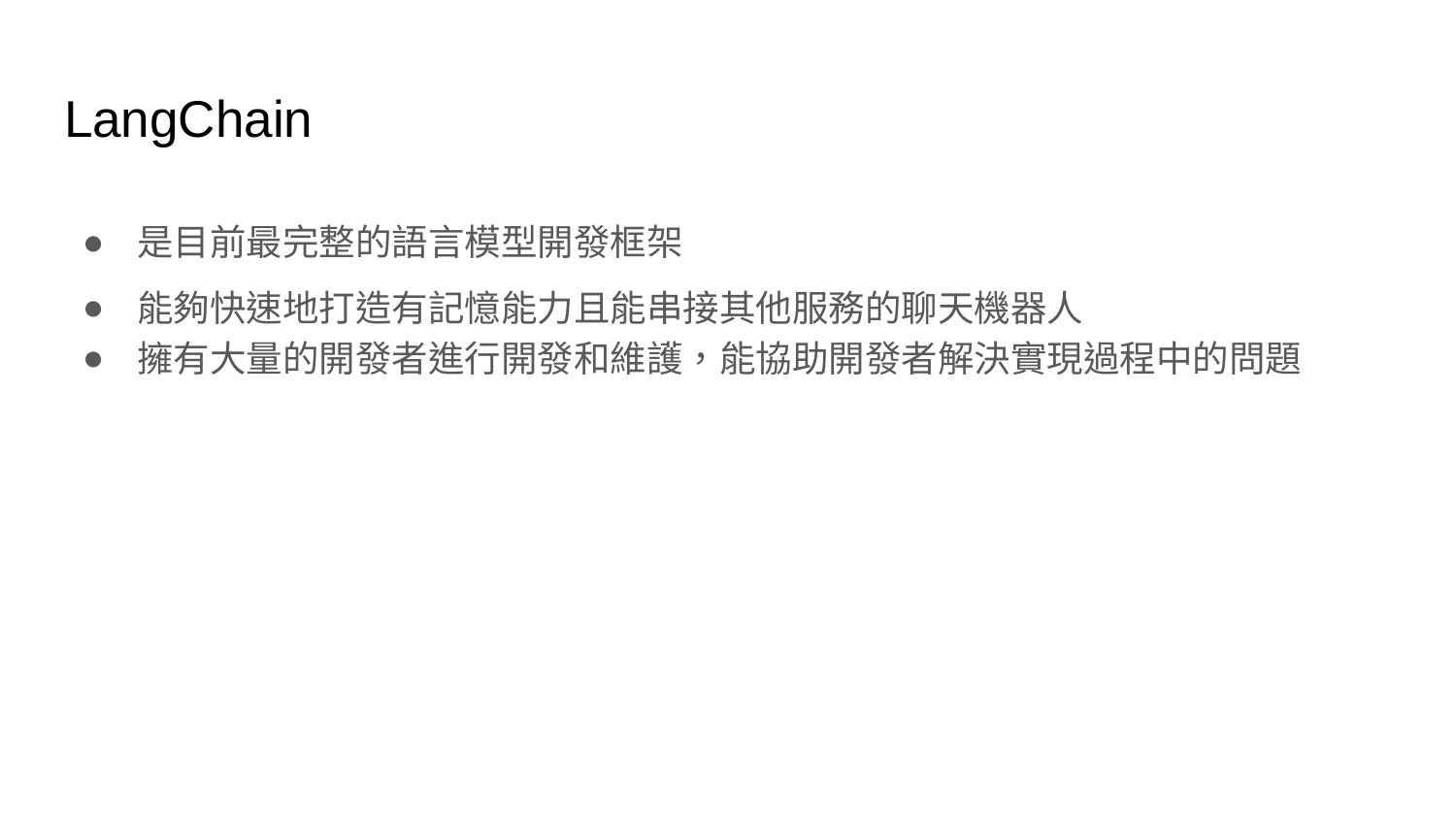

# LangChain
是目前最完整的語言模型開發框架
能夠快速地打造有記憶能力且能串接其他服務的聊天機器人
擁有大量的開發者進行開發和維護，能協助開發者解決實現過程中的問題